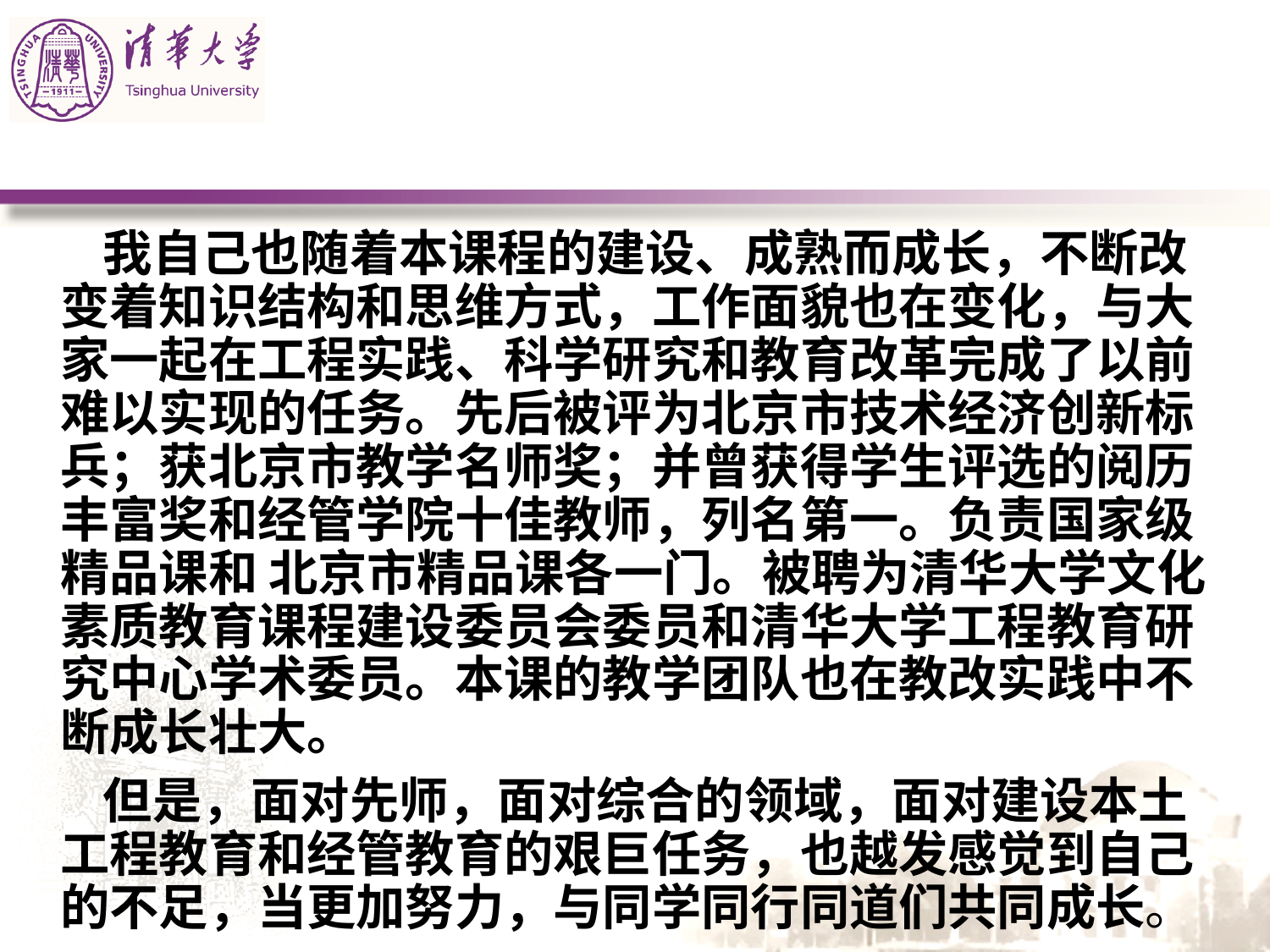

#
       我自己也随着本课程的建设、成熟而成长，不断改变着知识结构和思维方式，工作面貌也在变化，与大家一起在工程实践、科学研究和教育改革完成了以前难以实现的任务。先后被评为北京市技术经济创新标兵；获北京市教学名师奖；并曾获得学生评选的阅历丰富奖和经管学院十佳教师，列名第一。负责国家级精品课和 北京市精品课各一门。被聘为清华大学文化素质教育课程建设委员会委员和清华大学工程教育研究中心学术委员。本课的教学团队也在教改实践中不断成长壮大。
       但是，面对先师，面对综合的领域，面对建设本土工程教育和经管教育的艰巨任务，也越发感觉到自己的不足，当更加努力，与同学同行同道们共同成长。